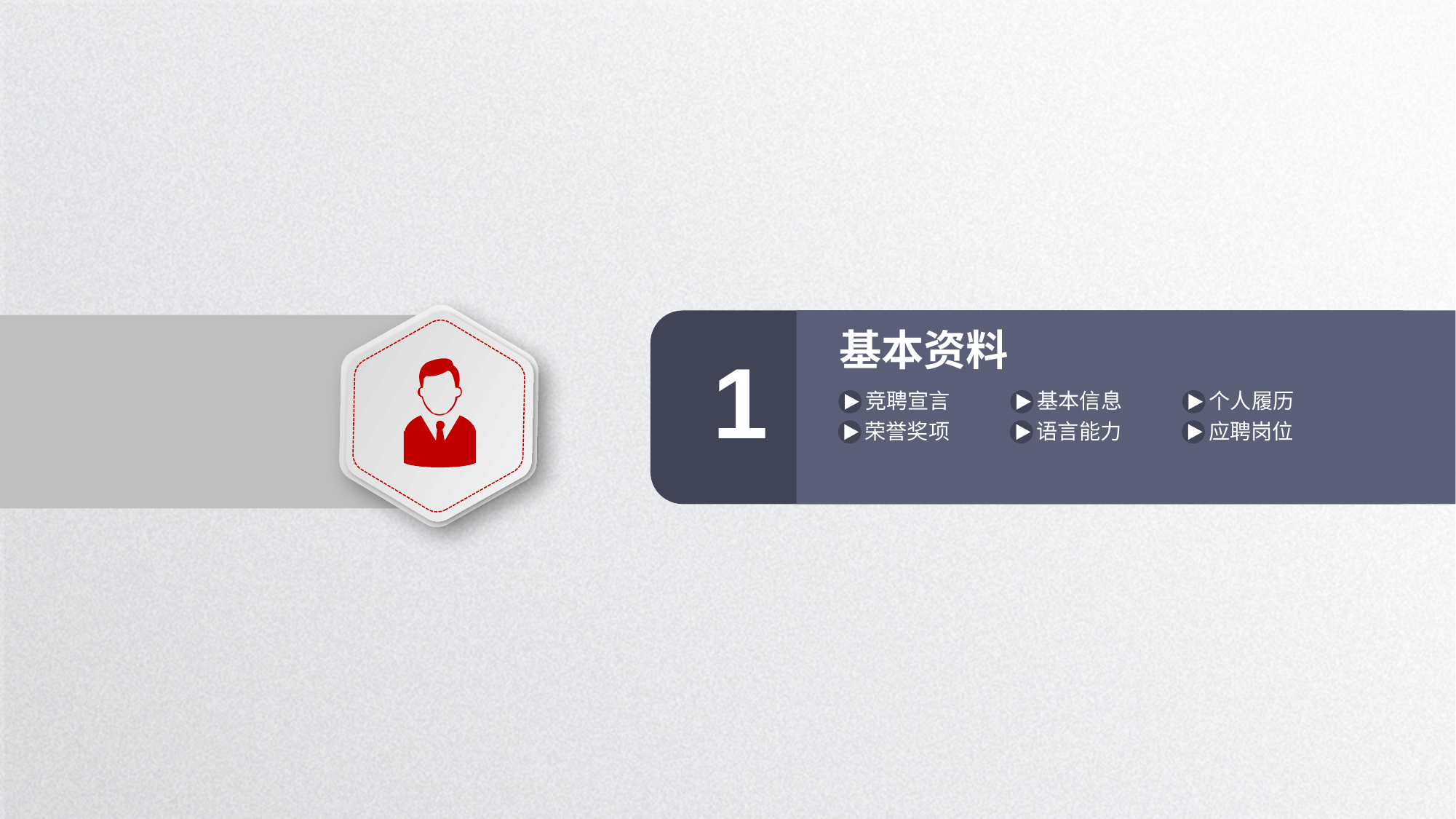

基本资料

1

竞聘宣言

基本信息

个人履历

应聘岗位

荣誉奖项

语言能力

延时符